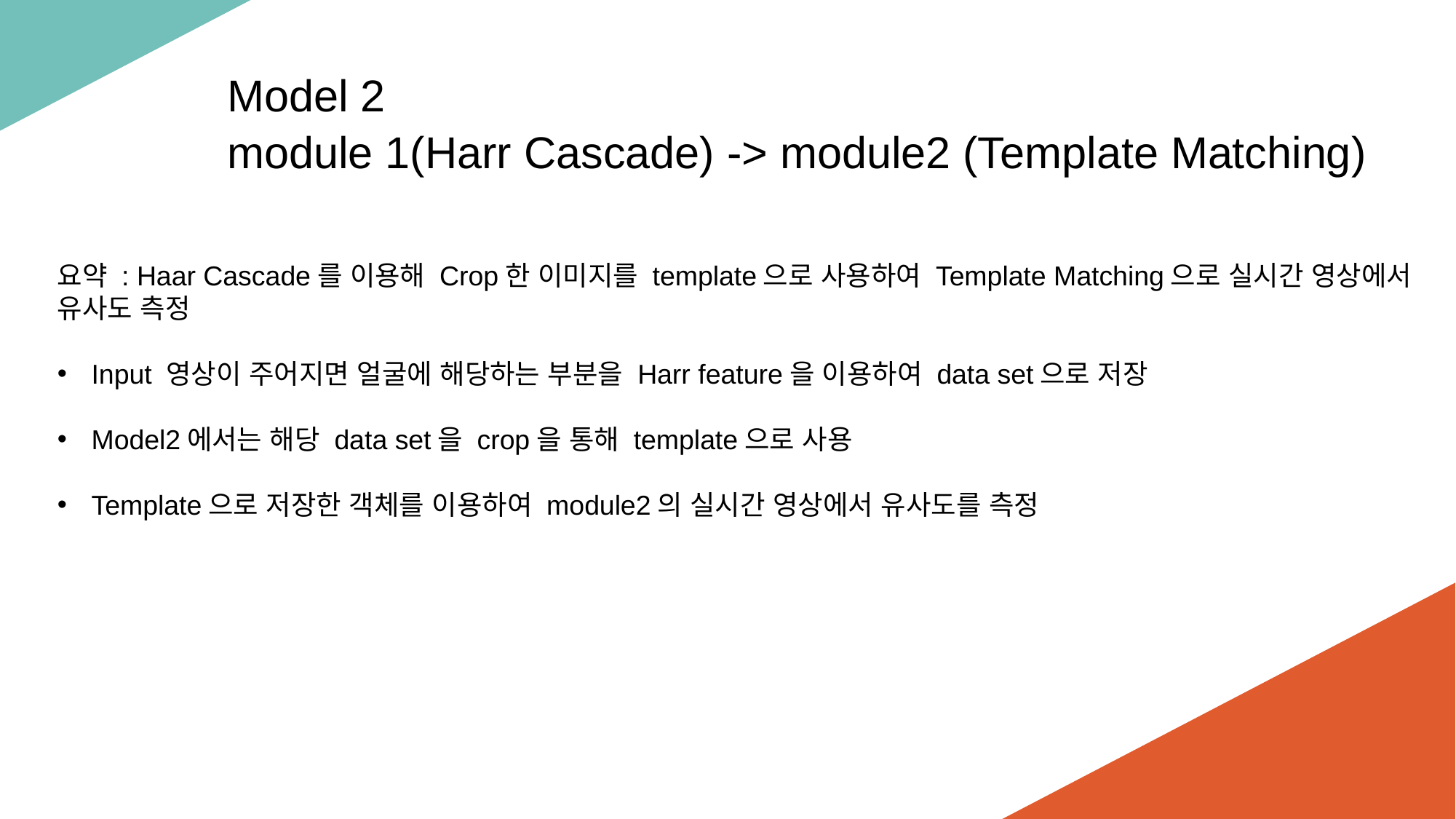

Model 2
module 1(Harr Cascade) -> module2 (Template Matching)
요약 : Haar Cascade를 이용해 Crop한 이미지를 template으로 사용하여 Template Matching으로 실시간 영상에서 유사도 측정

Input 영상이 주어지면 얼굴에 해당하는 부분을 Harr feature을 이용하여 data set으로 저장

Model2에서는 해당 data set을 crop을 통해 template으로 사용

Template으로 저장한 객체를 이용하여 module2의 실시간 영상에서 유사도를 측정